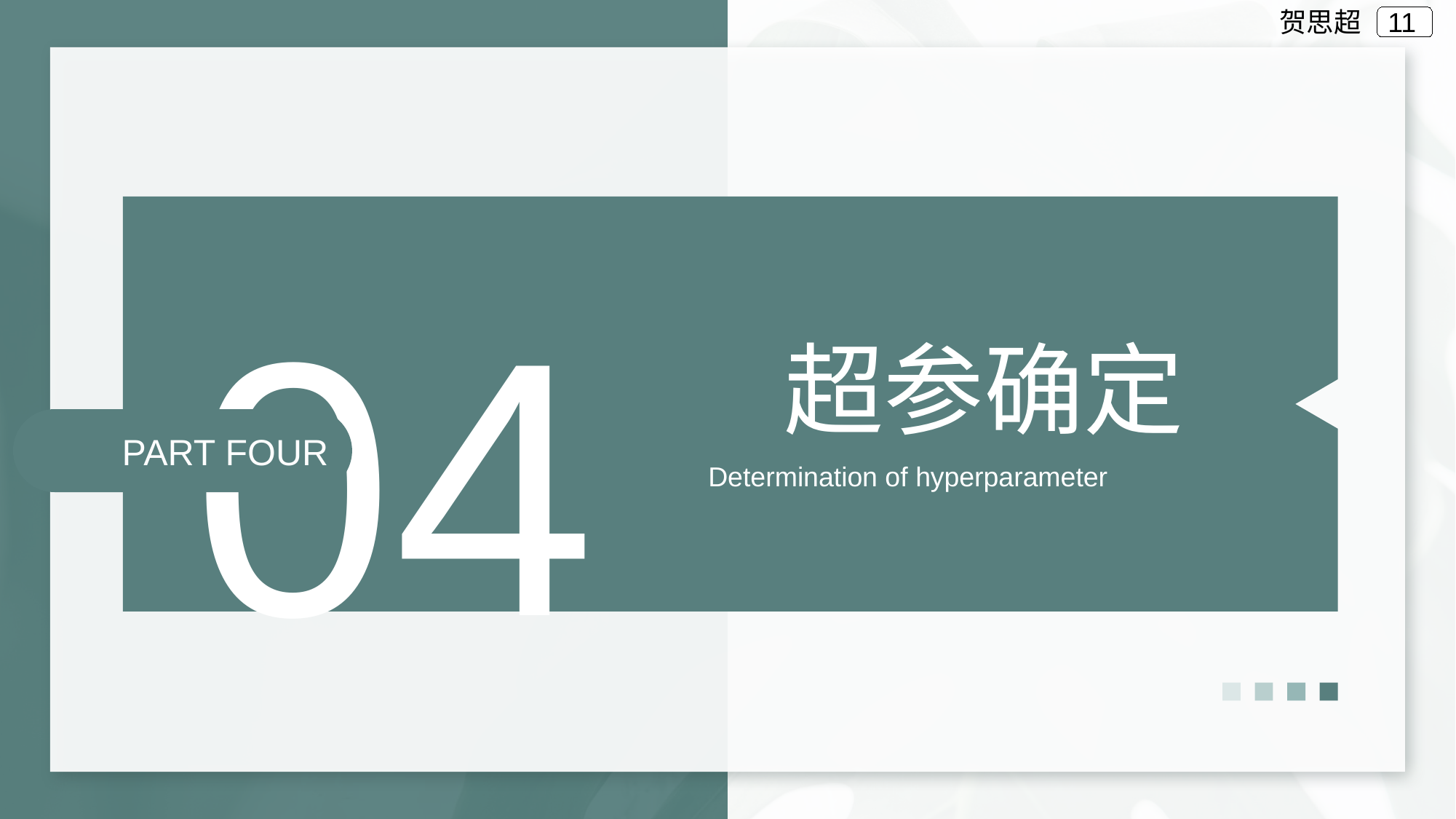

贺思超
04
超参确定
Determination of hyperparameter

PART FOUR